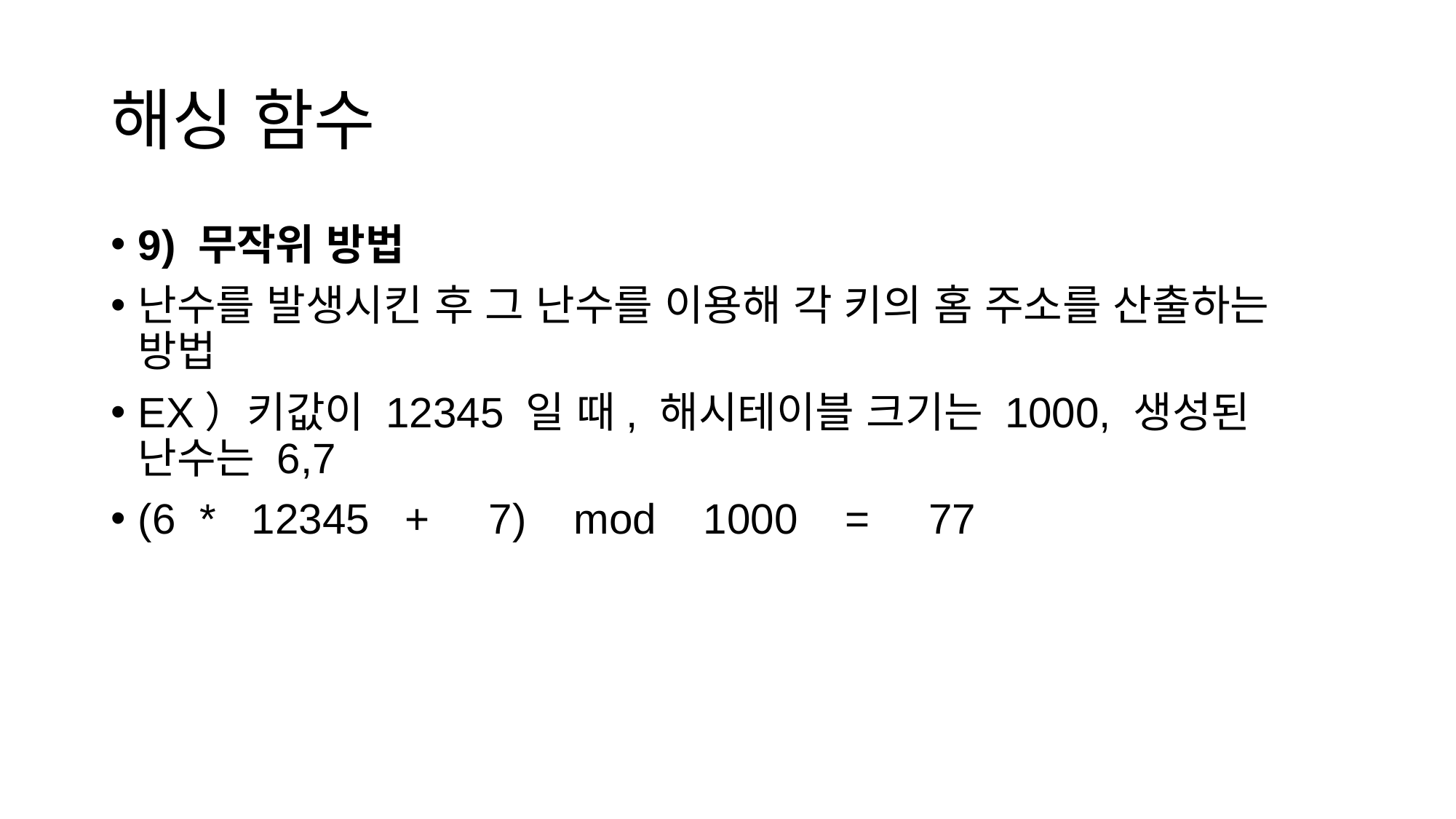

# 해싱 함수
9) 무작위 방법
난수를 발생시킨 후 그 난수를 이용해 각 키의 홈 주소를 산출하는 방법
EX）키값이 12345 일 때, 해시테이블 크기는 1000, 생성된 난수는 6,7
(6  *   12345   +     7)    mod    1000    =     77